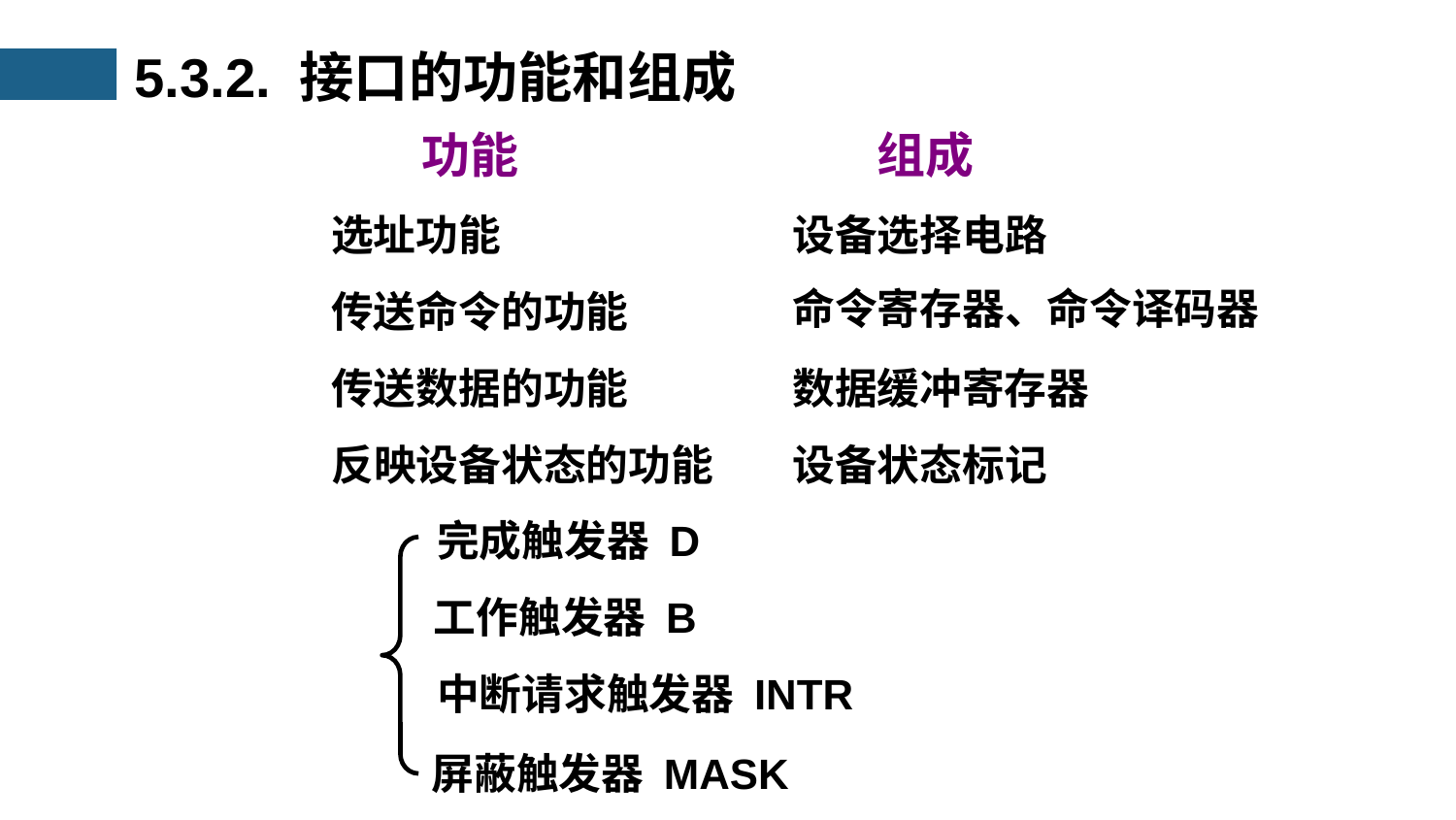

5.3.2. 接口的功能和组成
功能
组成
选址功能
设备选择电路
命令寄存器、命令译码器
传送命令的功能
传送数据的功能
数据缓冲寄存器
反映设备状态的功能
设备状态标记
完成触发器 D

工作触发器 B
中断请求触发器 INTR
屏蔽触发器 MASK